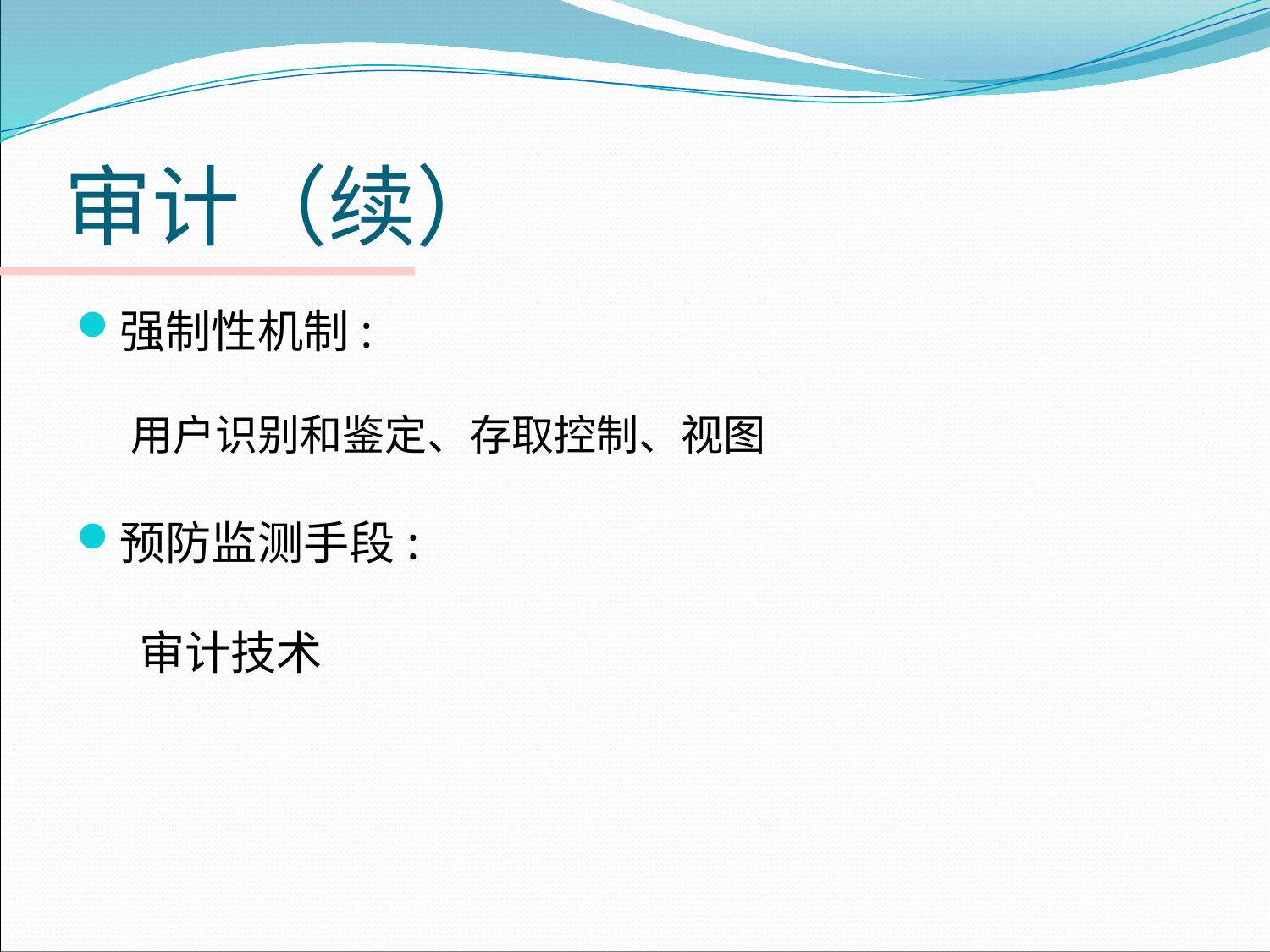

# 审计（续）
强制性机制:
用户识别和鉴定、存取控制、视图
预防监测手段:
     审计技术

481